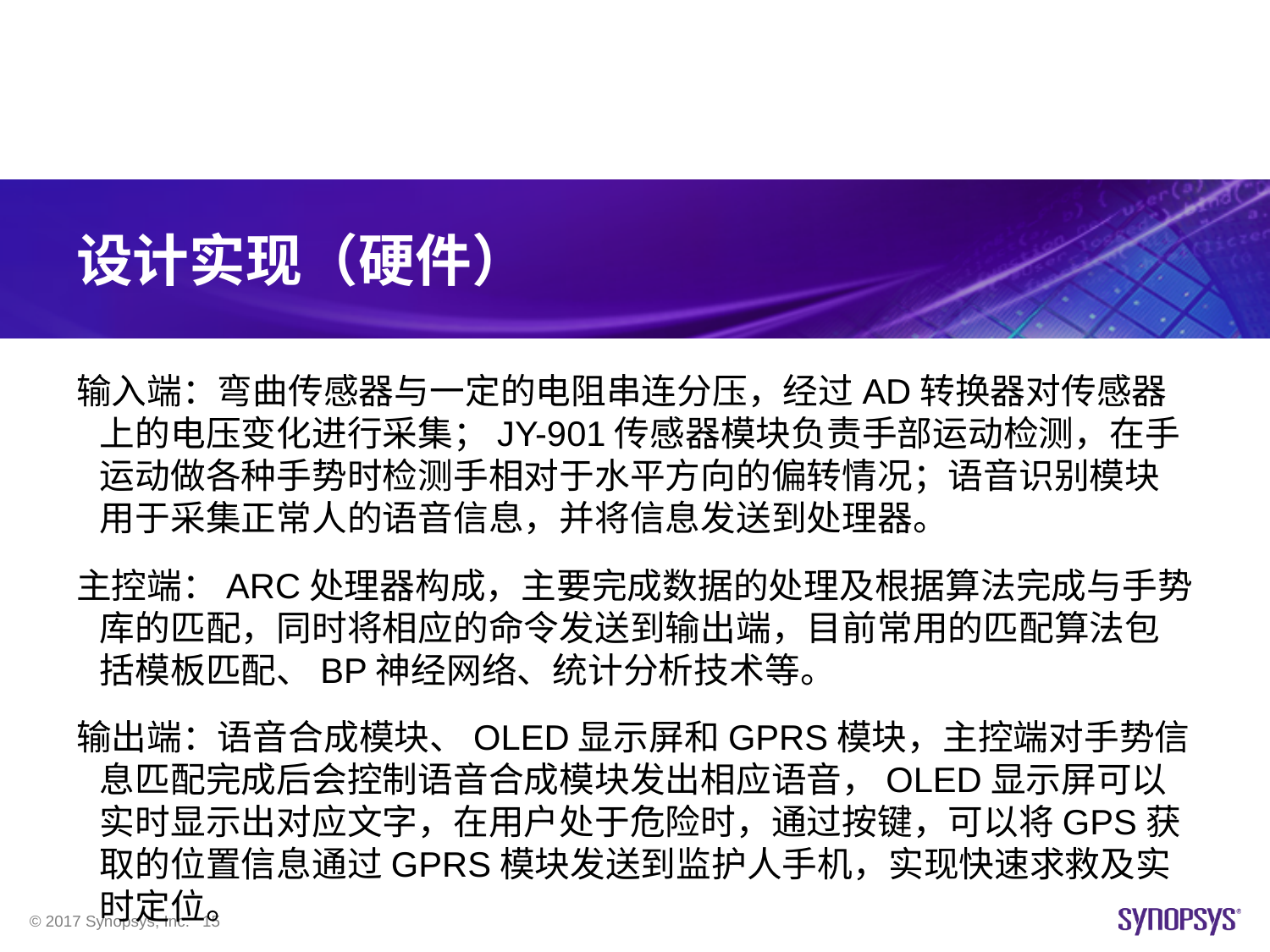

# 设计实现（硬件）
输入端：弯曲传感器与一定的电阻串连分压，经过AD转换器对传感器上的电压变化进行采集；JY-901传感器模块负责手部运动检测，在手运动做各种手势时检测手相对于水平方向的偏转情况；语音识别模块用于采集正常人的语音信息，并将信息发送到处理器。
主控端：ARC处理器构成，主要完成数据的处理及根据算法完成与手势库的匹配，同时将相应的命令发送到输出端，目前常用的匹配算法包括模板匹配、BP神经网络、统计分析技术等。
输出端：语音合成模块、OLED显示屏和GPRS模块，主控端对手势信息匹配完成后会控制语音合成模块发出相应语音，OLED显示屏可以实时显示出对应文字，在用户处于危险时，通过按键，可以将GPS获取的位置信息通过GPRS模块发送到监护人手机，实现快速求救及实时定位。